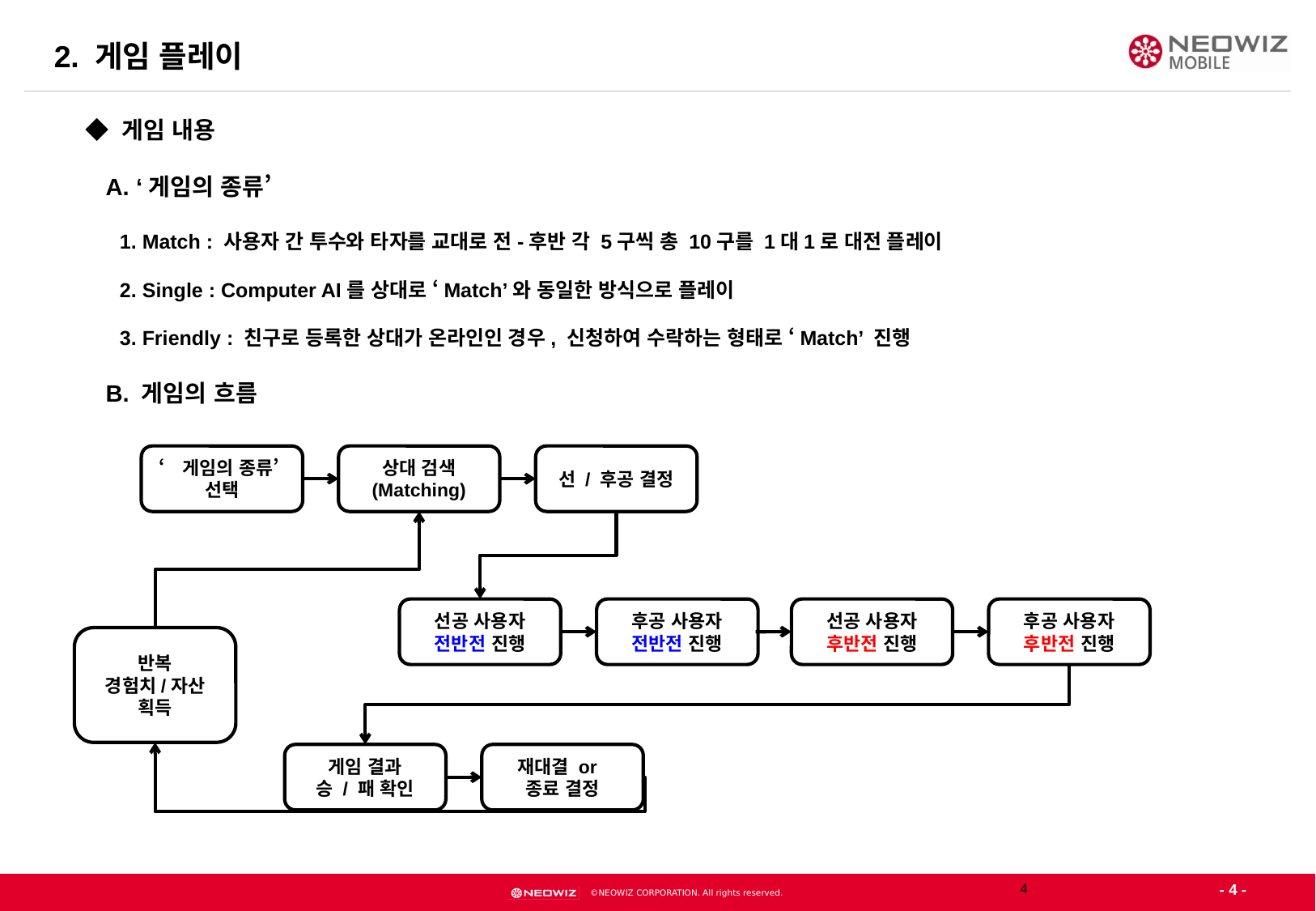

2. 게임 플레이
◆ 게임 내용

   A. ‘게임의 종류’

      1. Match : 사용자 간 투수와 타자를 교대로 전-후반 각 5구씩 총 10구를 1대1로 대전 플레이

      2. Single : Computer AI를 상대로 ‘Match’와 동일한 방식으로 플레이

      3. Friendly : 친구로 등록한 상대가 온라인인 경우, 신청하여 수락하는 형태로 ‘Match’ 진행

   B. 게임의 흐름
‘게임의 종류’
선택
상대 검색
(Matching)
선 / 후공 결정
선공 사용자
전반전 진행
후공 사용자
전반전 진행
선공 사용자
후반전 진행
후공 사용자
후반전 진행
반복
경험치/자산 획득
게임 결과
승 / 패 확인
재대결 or
종료 결정
4